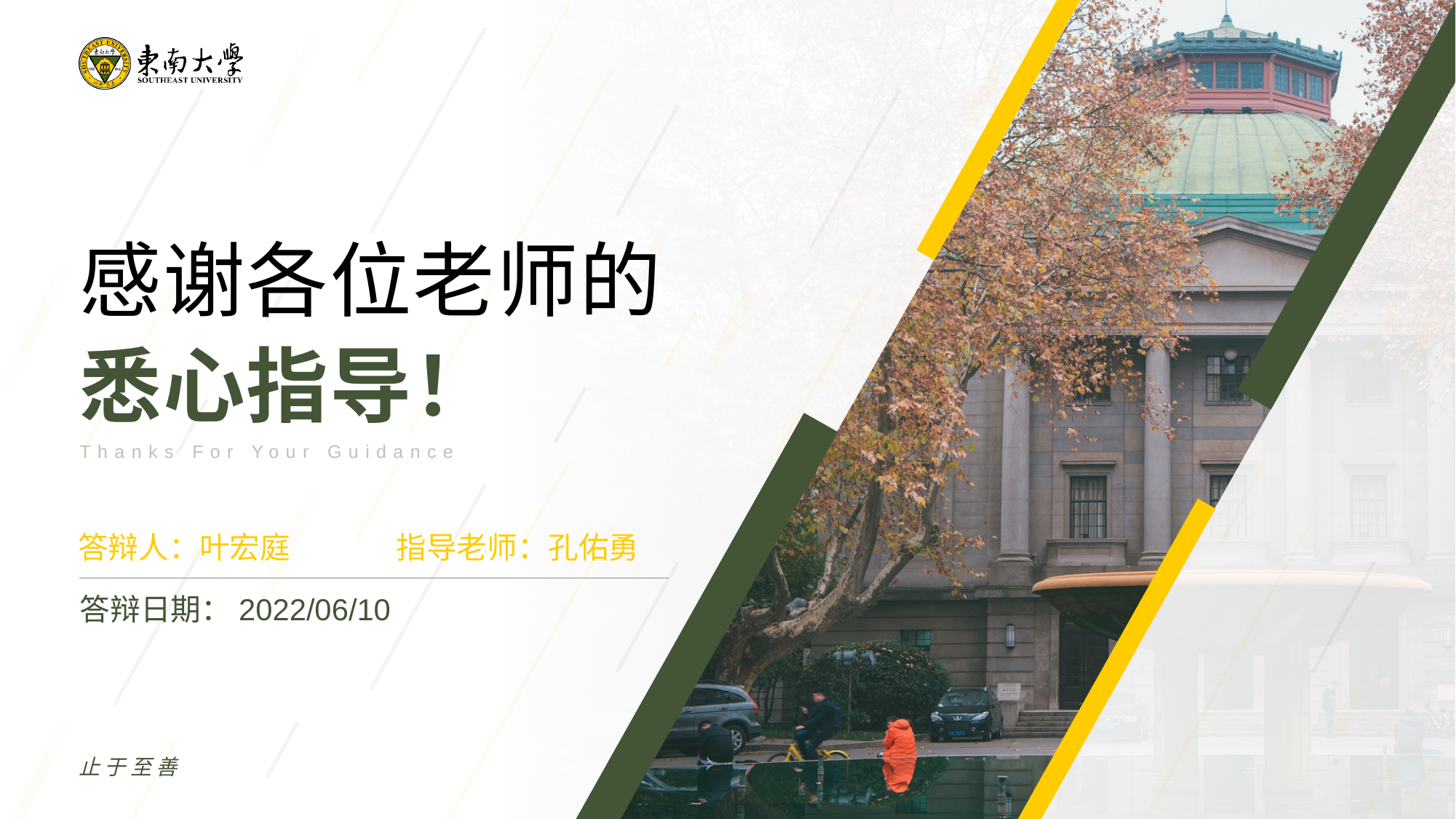

感谢各位老师的
悉心指导！
Thanks For Your Guidance
答辩人：叶宏庭
指导老师：孔佑勇
答辩日期：2022/06/10
止于至善